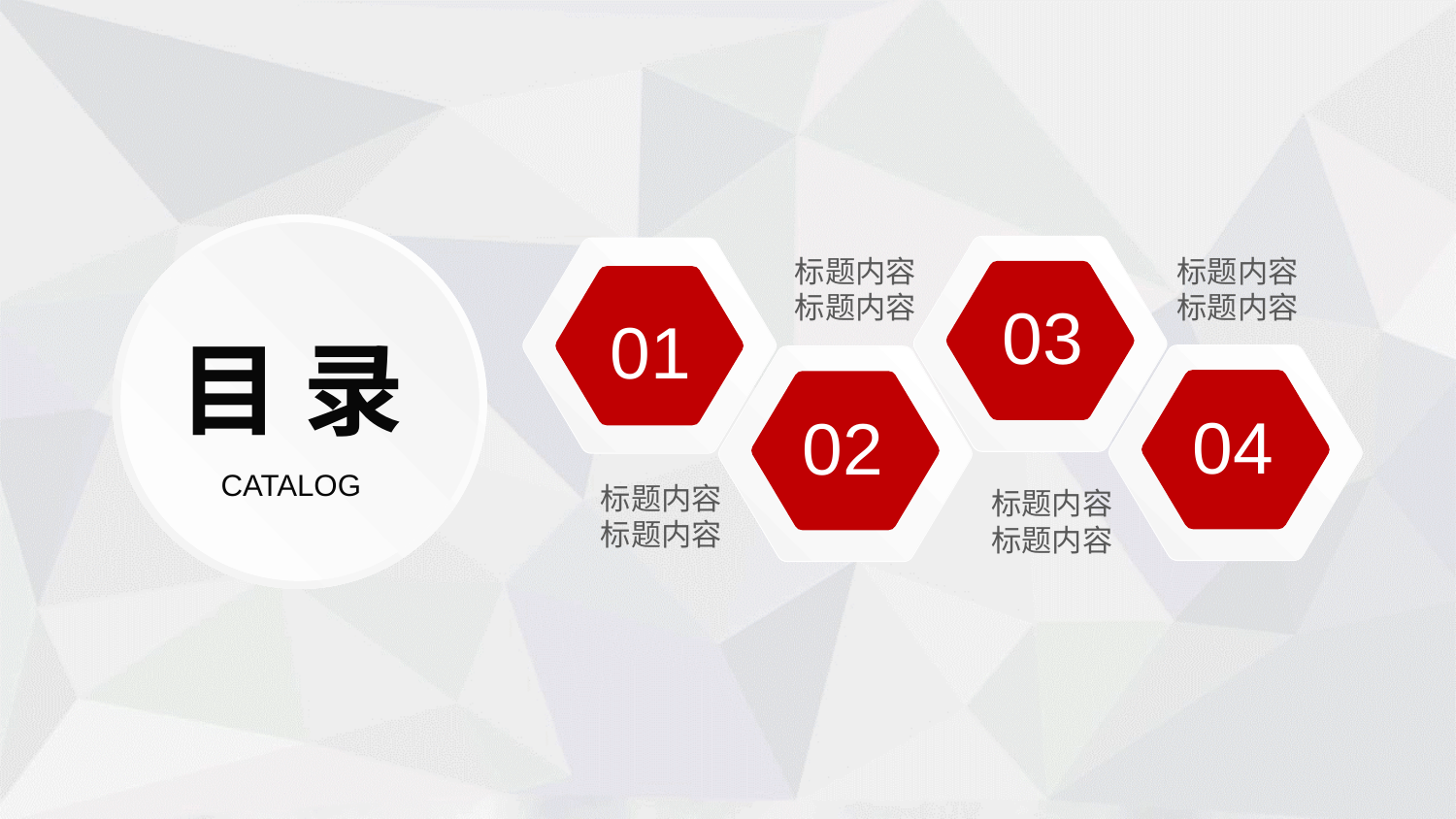

03

01
标题内容
标题内容
标题内容标题内容

目 录

04

02
CATALOG
标题内容
标题内容
标题内容标题内容